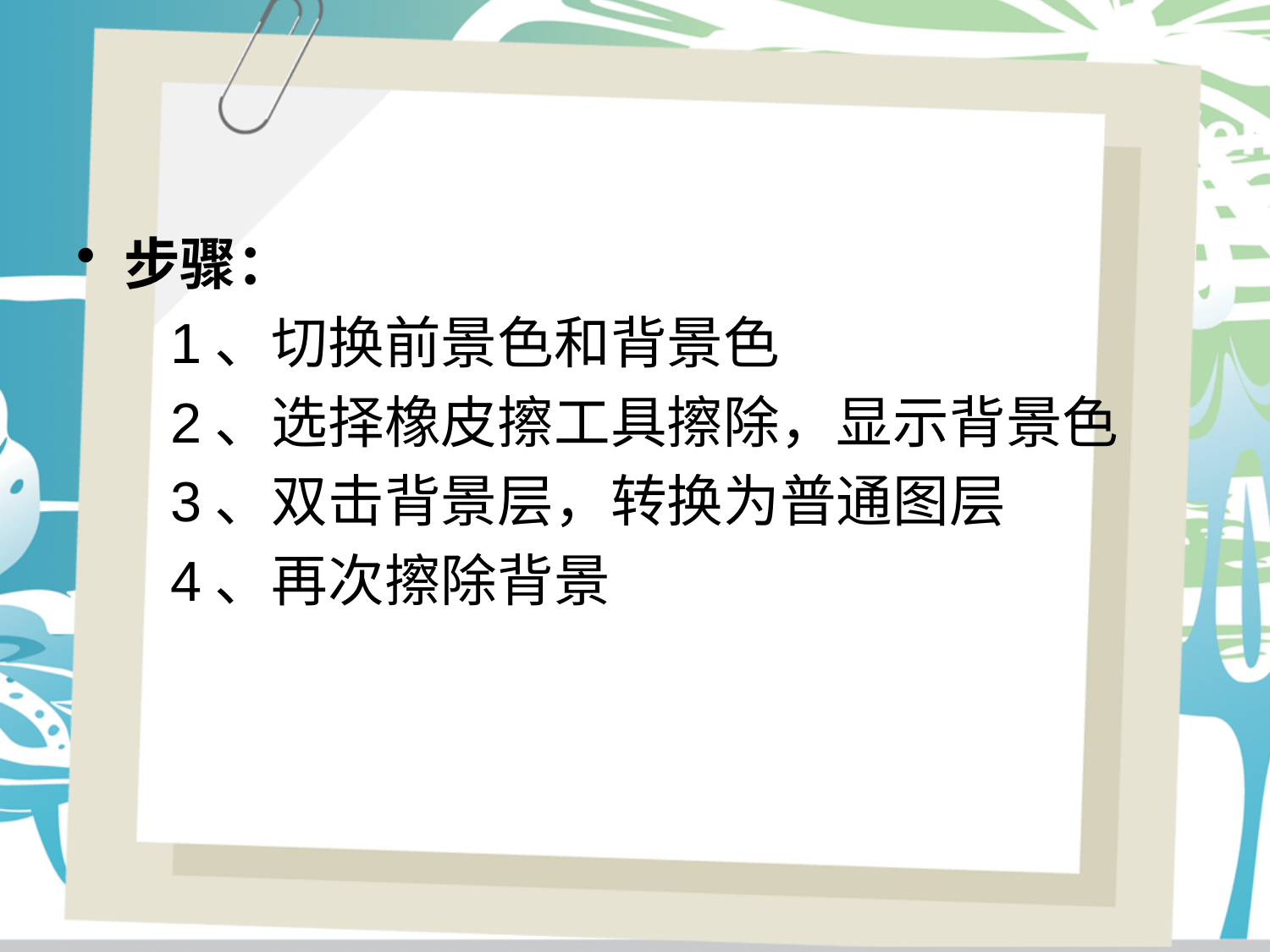

#
步骤：
      1、切换前景色和背景色
      2、选择橡皮擦工具擦除，显示背景色
      3、双击背景层，转换为普通图层
      4、再次擦除背景